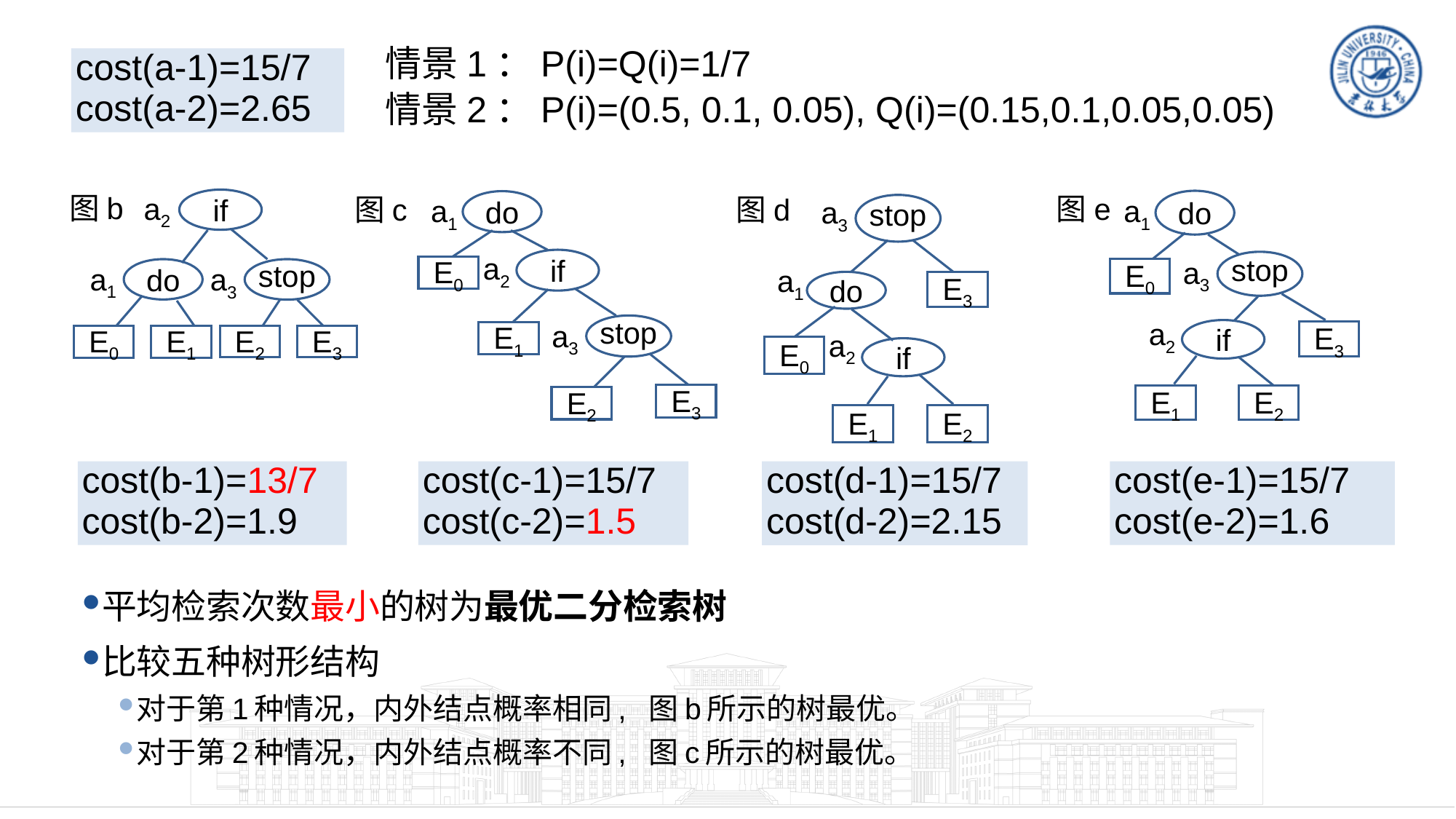

情景1：P(i)=Q(i)=1/7
情景2：P(i)=(0.5, 0.1, 0.05), Q(i)=(0.15,0.1,0.05,0.05)
cost(a-1)=15/7
cost(a-2)=2.65
图b
if
a2

do
a1
stop
a3

E0
E1
E2
E3
图e
do
a1

stop
a3
E0

a2
if
E3

E1
E2
图c
do
a1

if
a2
E0

stop
a3
E1

E3
E2
图d
stop
a3

a1
do
E3

a2
if
E0

E1
E2
cost(e-1)=15/7
cost(e-2)=1.6
cost(b-1)=13/7
cost(b-2)=1.9
cost(c-1)=15/7
cost(c-2)=1.5
cost(d-1)=15/7
cost(d-2)=2.15
平均检索次数最小的树为最优二分检索树
比较五种树形结构
对于第1种情况，内外结点概率相同,  图b所示的树最优。
对于第2种情况，内外结点概率不同,  图c所示的树最优。
73